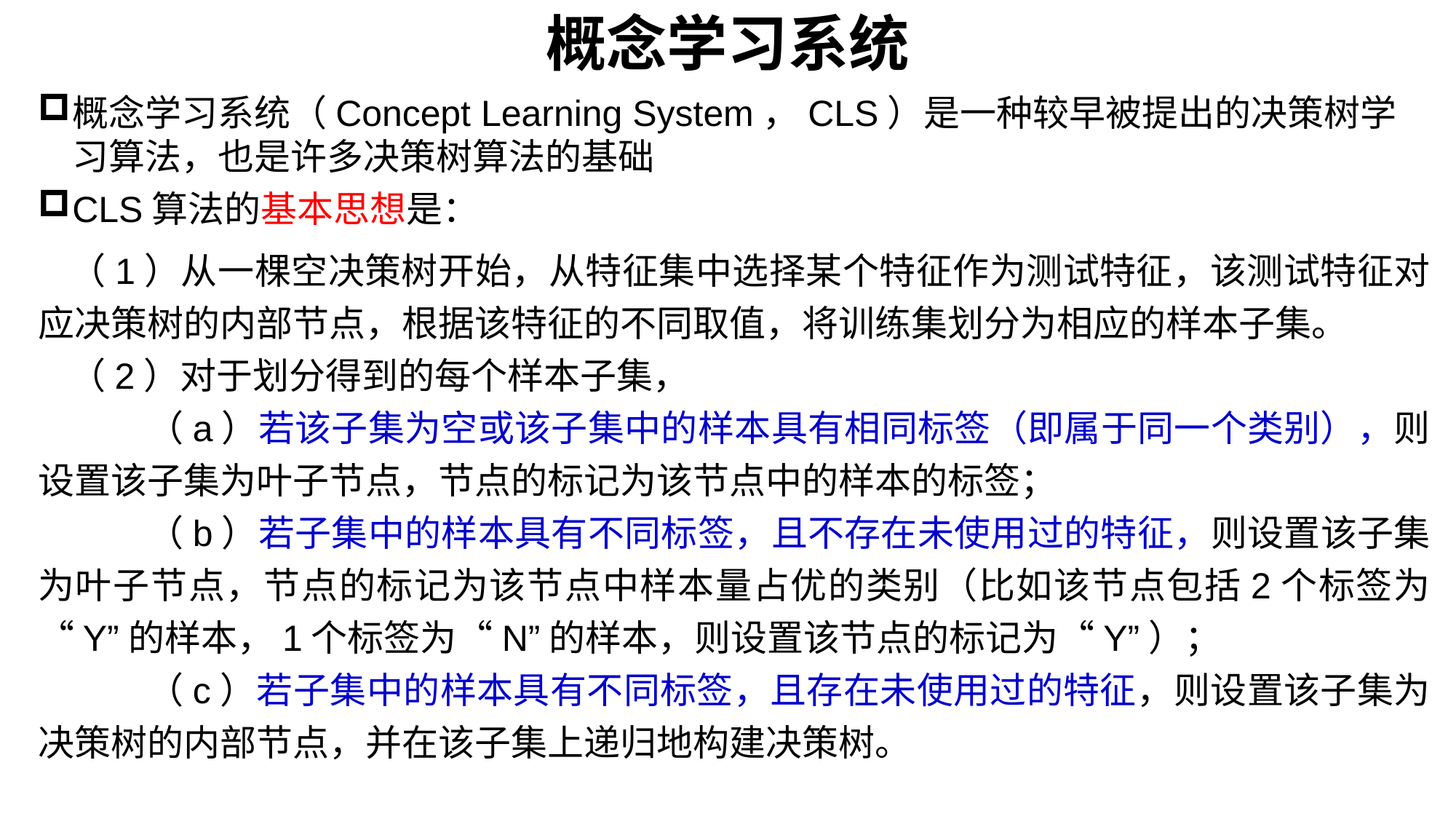

概念学习系统
概念学习系统（Concept Learning System，CLS）是一种较早被提出的决策树学习算法，也是许多决策树算法的基础
CLS算法的基本思想是：
（1）从一棵空决策树开始，从特征集中选择某个特征作为测试特征，该测试特征对应决策树的内部节点，根据该特征的不同取值，将训练集划分为相应的样本子集。
（2）对于划分得到的每个样本子集，
	（a）若该子集为空或该子集中的样本具有相同标签（即属于同一个类别），则设置该子集为叶子节点，节点的标记为该节点中的样本的标签；
	（b）若子集中的样本具有不同标签，且不存在未使用过的特征，则设置该子集为叶子节点，节点的标记为该节点中样本量占优的类别（比如该节点包括2个标签为“Y”的样本，1个标签为“N”的样本，则设置该节点的标记为“Y”）；
	（c）若子集中的样本具有不同标签，且存在未使用过的特征，则设置该子集为决策树的内部节点，并在该子集上递归地构建决策树。